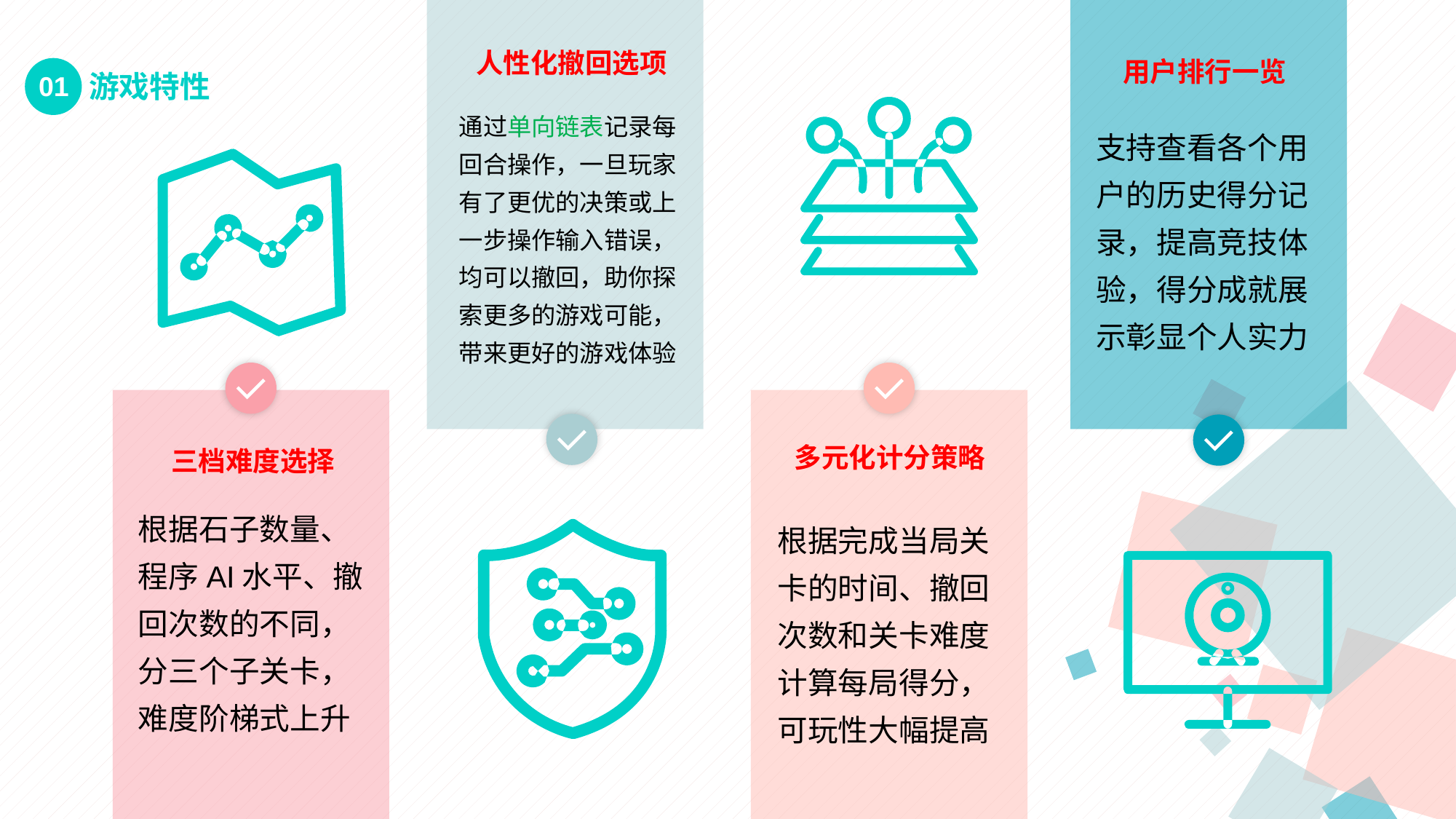

人性化撤回选项
用户排行一览

游戏特性
01

通过单向链表记录每回合操作，一旦玩家有了更优的决策或上一步操作输入错误，均可以撤回，助你探索更多的游戏可能，带来更好的游戏体验
支持查看各个用户的历史得分记录，提高竞技体验，得分成就展示彰显个人实力

多元化计分策略
三档难度选择
根据石子数量、程序AI水平、撤回次数的不同，分三个子关卡，难度阶梯式上升
根据完成当局关卡的时间、撤回次数和关卡难度计算每局得分，
可玩性大幅提高